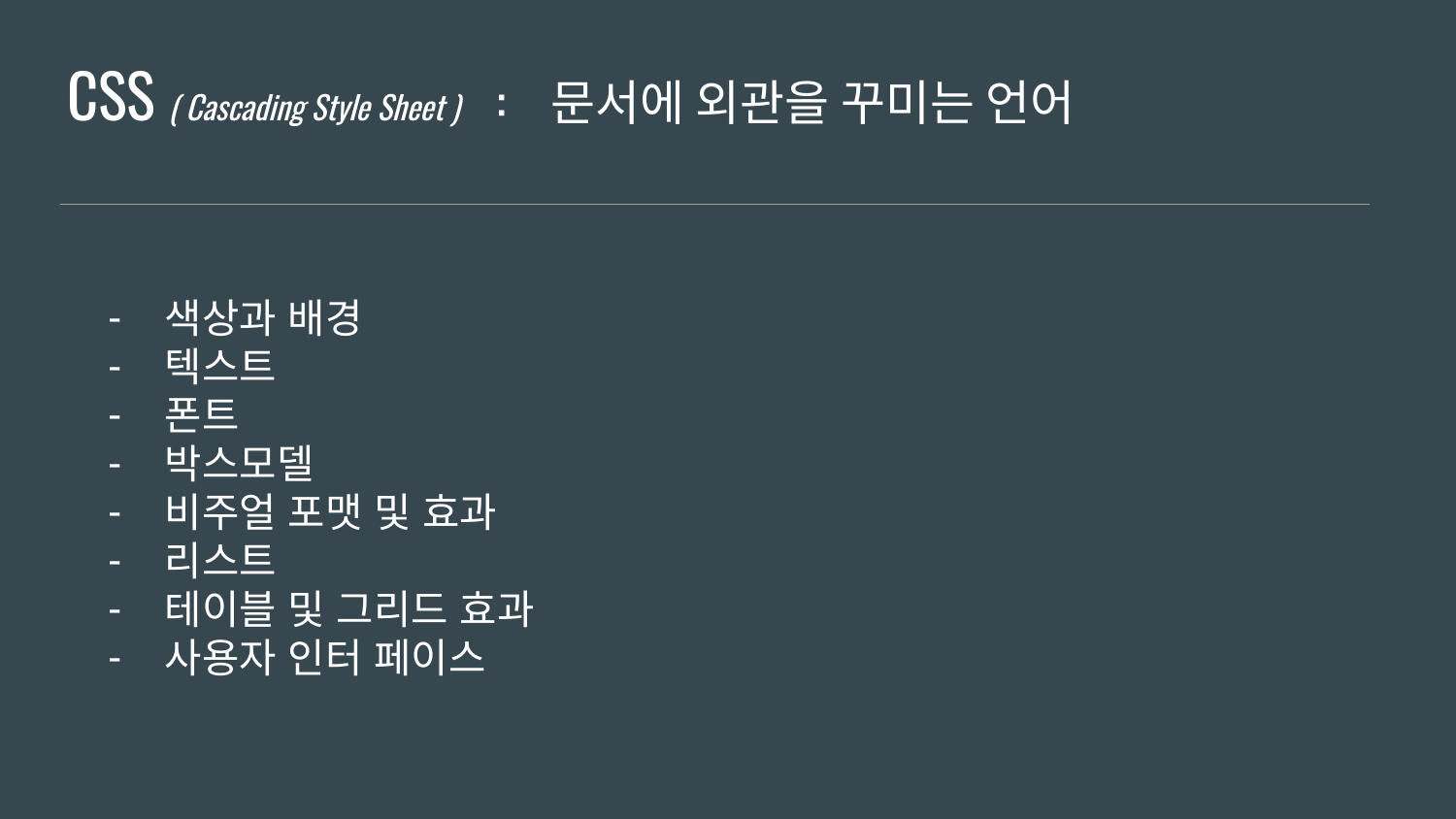

CSS  ( Cascading Style Sheet )     :   문서에 외관을 꾸미는 언어
색상과 배경
텍스트
폰트
박스모델
비주얼 포맷 및 효과
리스트
테이블 및 그리드 효과
사용자 인터 페이스